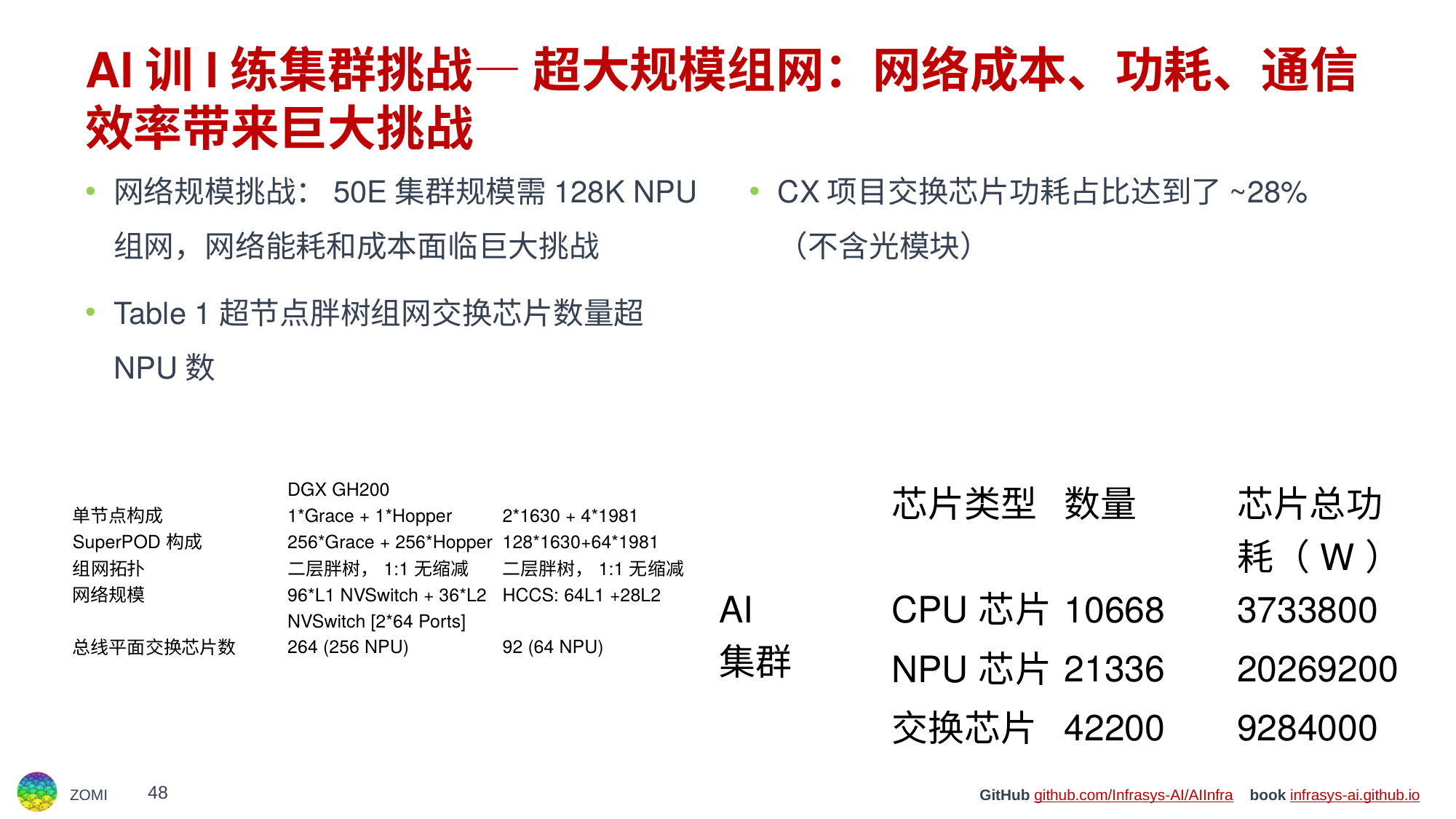

# Al训l练集群挑战— 超大规模组网：网络成本、功耗、通信效率带来巨大挑战
网络规模挑战：50E集群规模需128K NPU组网，网络能耗和成本面临巨大挑战
Table 1超节点胖树组网交换芯片数量超NPU数

CX项目交换芯片功耗占比达到了~28%（不含光模块）

|  | 芯片类型 | 数量 | 芯片总功耗（W） |
| --- | --- | --- | --- |
| AI 集群 | CPU芯片 | 10668 | 3733800 |
|  | NPU芯片 | 21336 | 20269200 |
|  | 交换芯片 | 42200 | 9284000 |
|  | DGX GH200 |  |
| --- | --- | --- |
| 单节点构成 | 1\*Grace + 1\*Hopper | 2\*1630 + 4\*1981 |
| SuperPOD构成 | 256\*Grace + 256\*Hopper | 128\*1630+64\*1981 |
| 组网拓扑 | 二层胖树，1:1无缩减 | 二层胖树，1:1无缩减 |
| 网络规模 | 96\*L1 NVSwitch + 36\*L2 NVSwitch [2\*64 Ports] | HCCS: 64L1 +28L2 |
| 总线平面交换芯片数 | 264 (256 NPU) | 92 (64 NPU) |